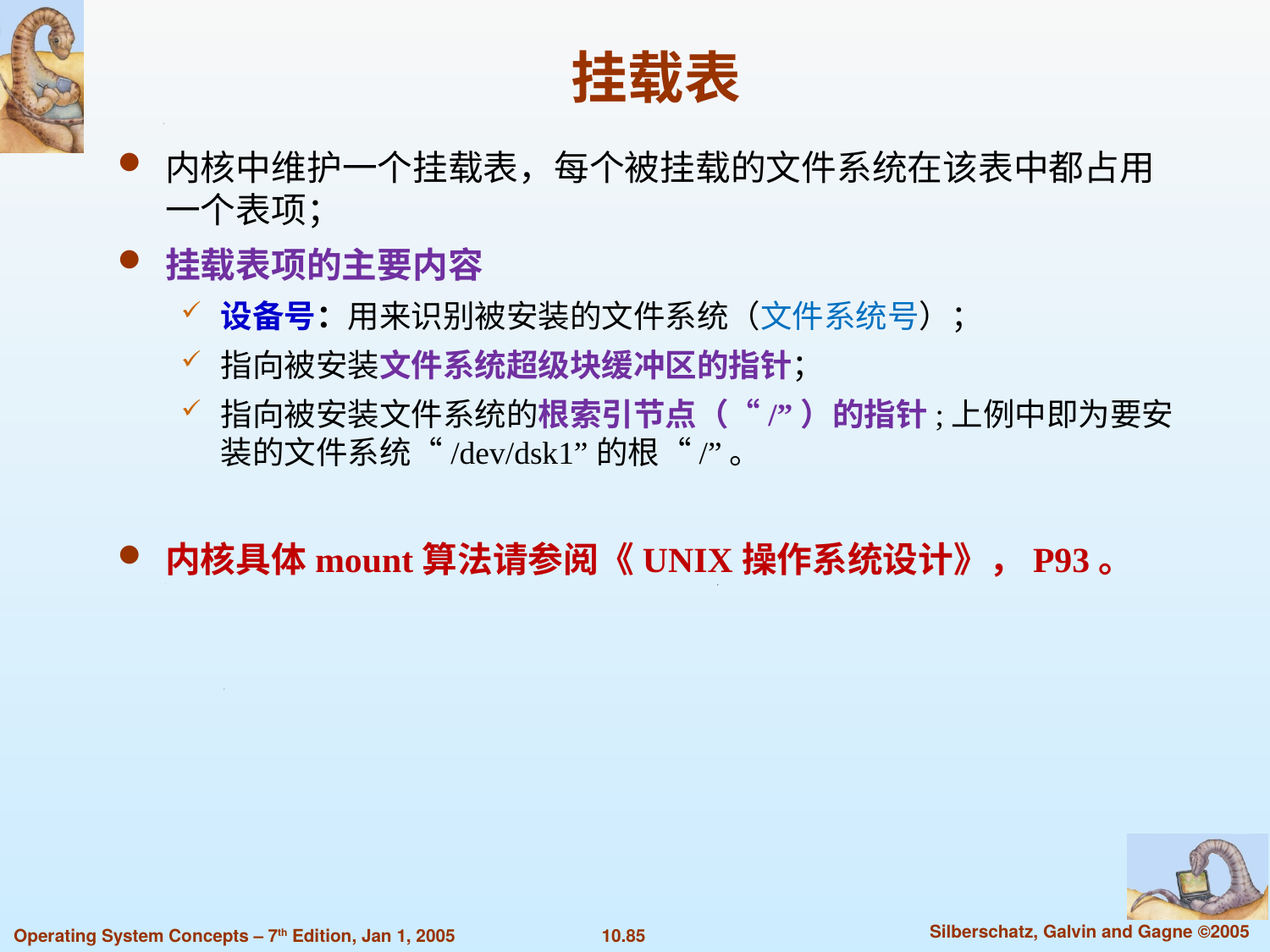

挂载表
内核中维护一个挂载表，每个被挂载的文件系统在该表中都占用一个表项；
挂载表项的主要内容
设备号：用来识别被安装的文件系统（文件系统号）；
指向被安装文件系统超级块缓冲区的指针；
指向被安装文件系统的根索引节点（“/”）的指针;上例中即为要安装的文件系统“/dev/dsk1”的根“/”。

内核具体mount算法请参阅《UNIX操作系统设计》，P93。